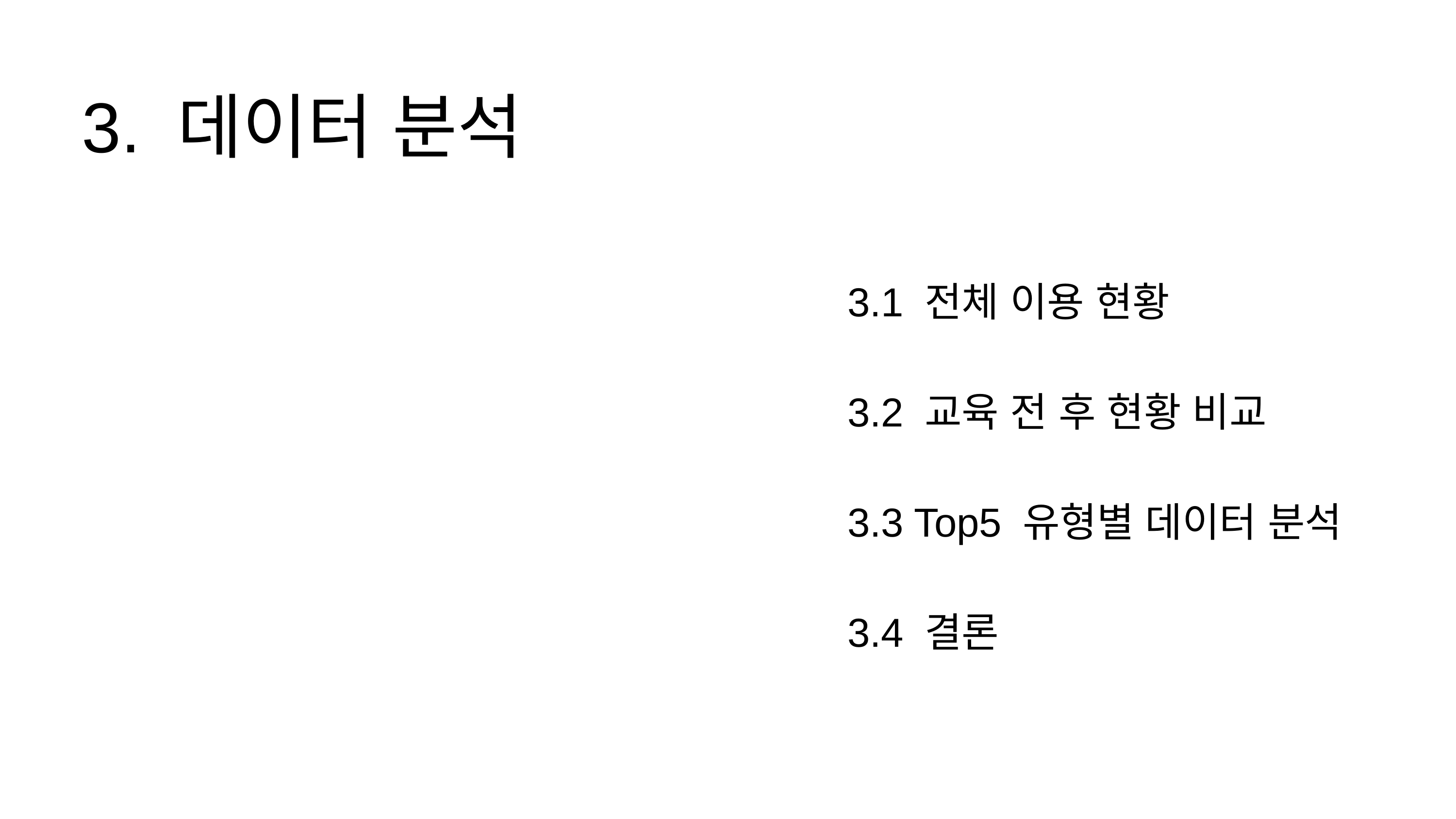

3. 데이터 분석
3.1 전체 이용 현황
3.2 교육 전 후 현황 비교
3.3 Top5 유형별 데이터 분석
3.4 결론